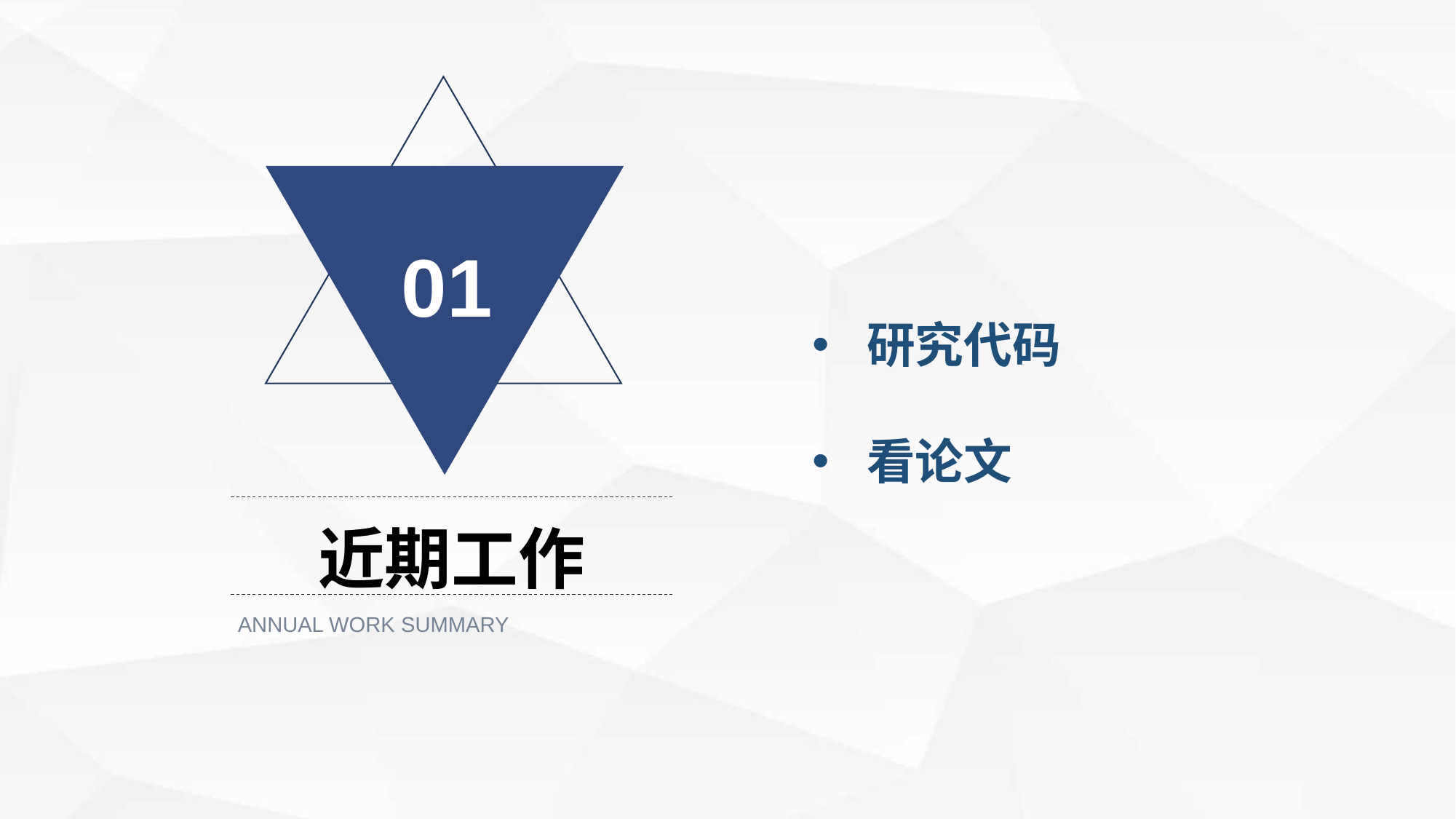

01
研究代码

看论文
近期工作
ANNUAL WORK SUMMARY